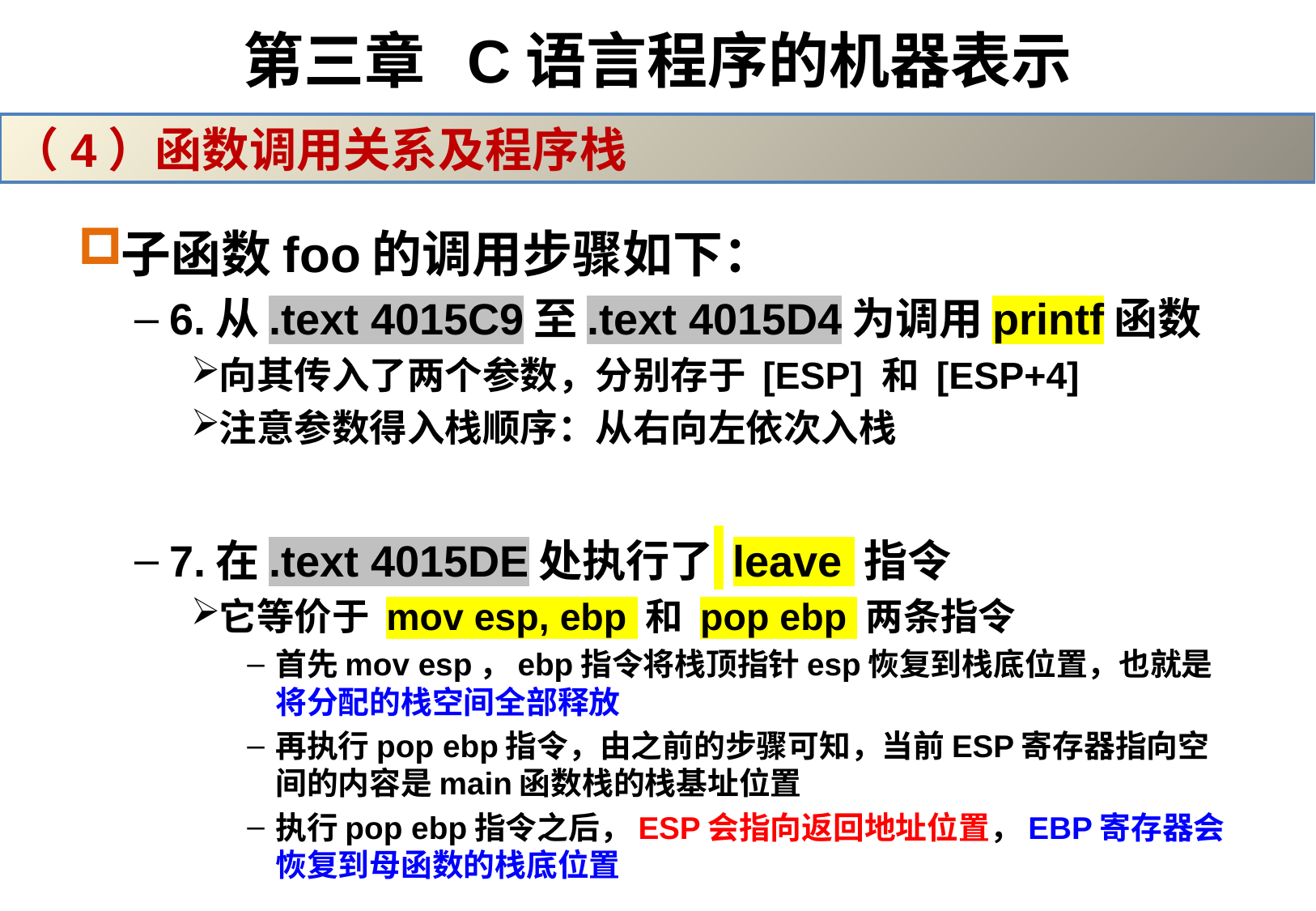

# 第三章  C语言程序的机器表示
（4）函数调用关系及程序栈
子函数foo的调用步骤如下：
6.从.text 4015C9至.text 4015D4为调用printf函数
向其传入了两个参数，分别存于 [ESP] 和 [ESP+4]
注意参数得入栈顺序：从右向左依次入栈

7.在.text 4015DE处执行了 leave 指令
它等价于 mov esp, ebp 和 pop ebp 两条指令
首先mov esp，ebp指令将栈顶指针esp恢复到栈底位置，也就是将分配的栈空间全部释放
再执行pop ebp指令，由之前的步骤可知，当前ESP寄存器指向空间的内容是main函数栈的栈基址位置
执行pop ebp指令之后，ESP会指向返回地址位置，EBP寄存器会恢复到母函数的栈底位置